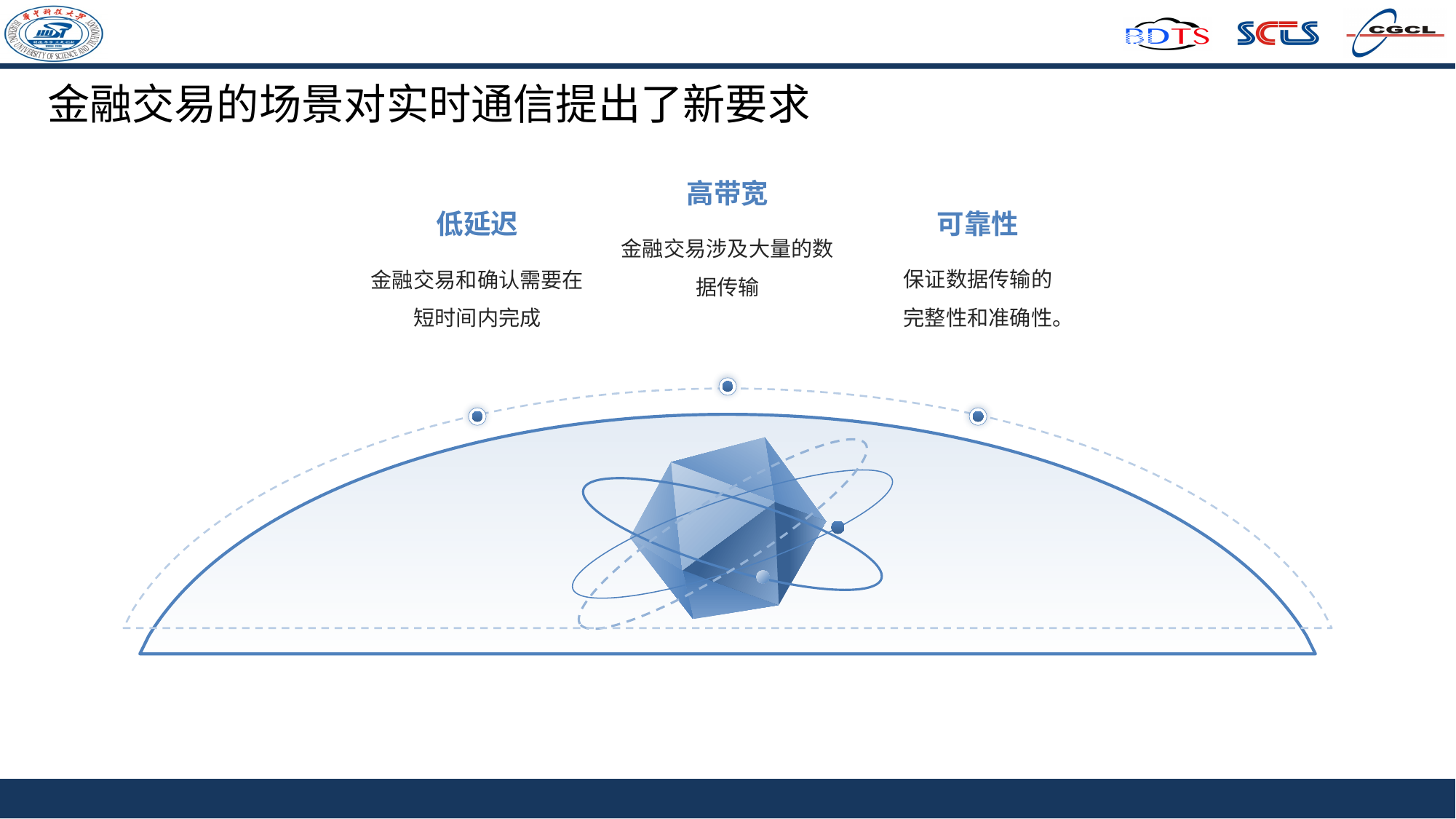

# 金融交易的场景对实时通信提出了新要求

高带宽
低延迟
可靠性
金融交易涉及大量的数据传输
保证数据传输的完整性和准确性。
金融交易和确认需要在短时间内完成

23